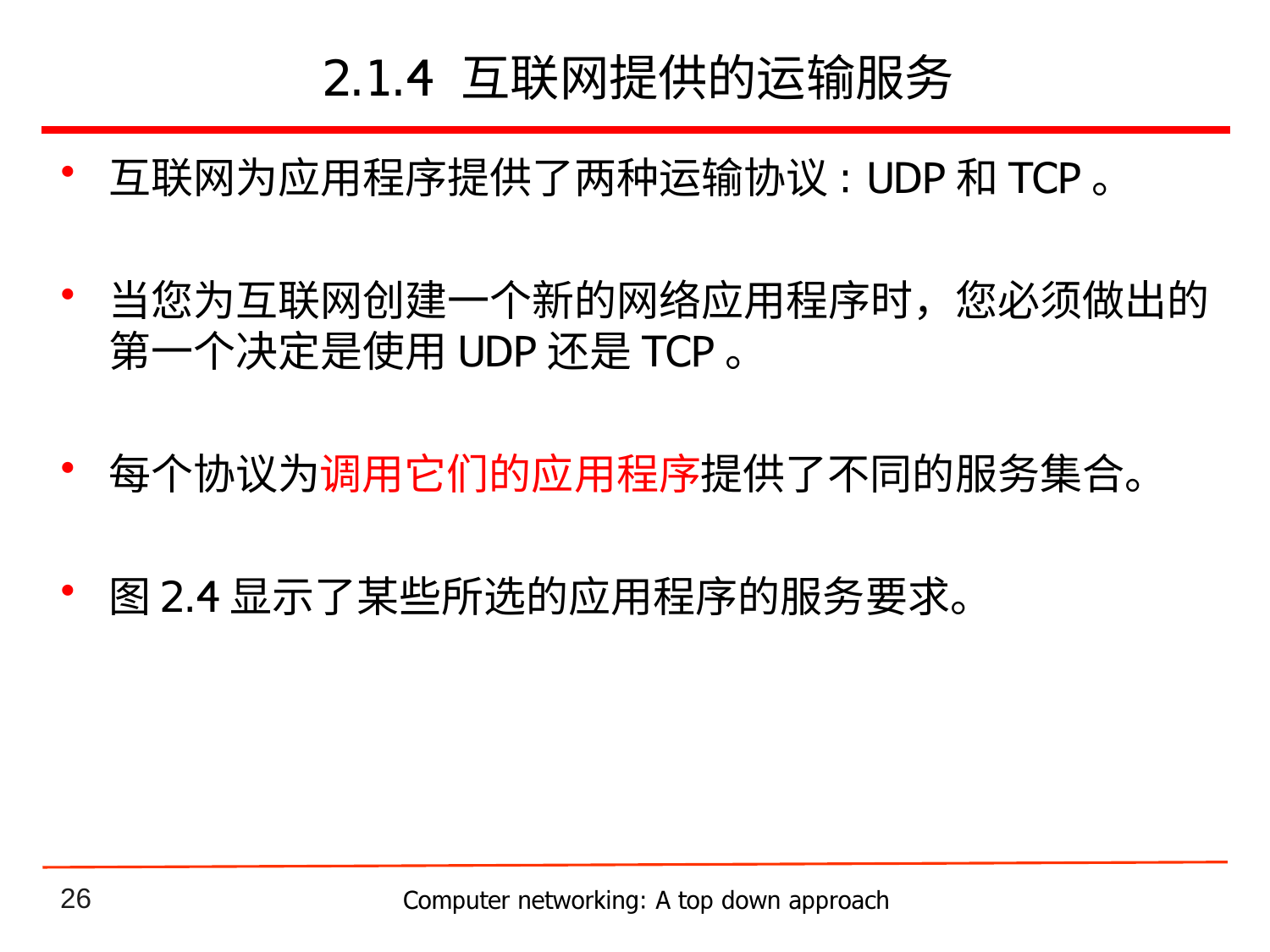

# 2.1.4 互联网提供的运输服务
互联网为应用程序提供了两种运输协议: UDP和TCP。

当您为互联网创建一个新的网络应用程序时，您必须做出的第一个决定是使用UDP还是TCP。

每个协议为调用它们的应用程序提供了不同的服务集合。

图2.4显示了某些所选的应用程序的服务要求。
Computer networking: A top down approach